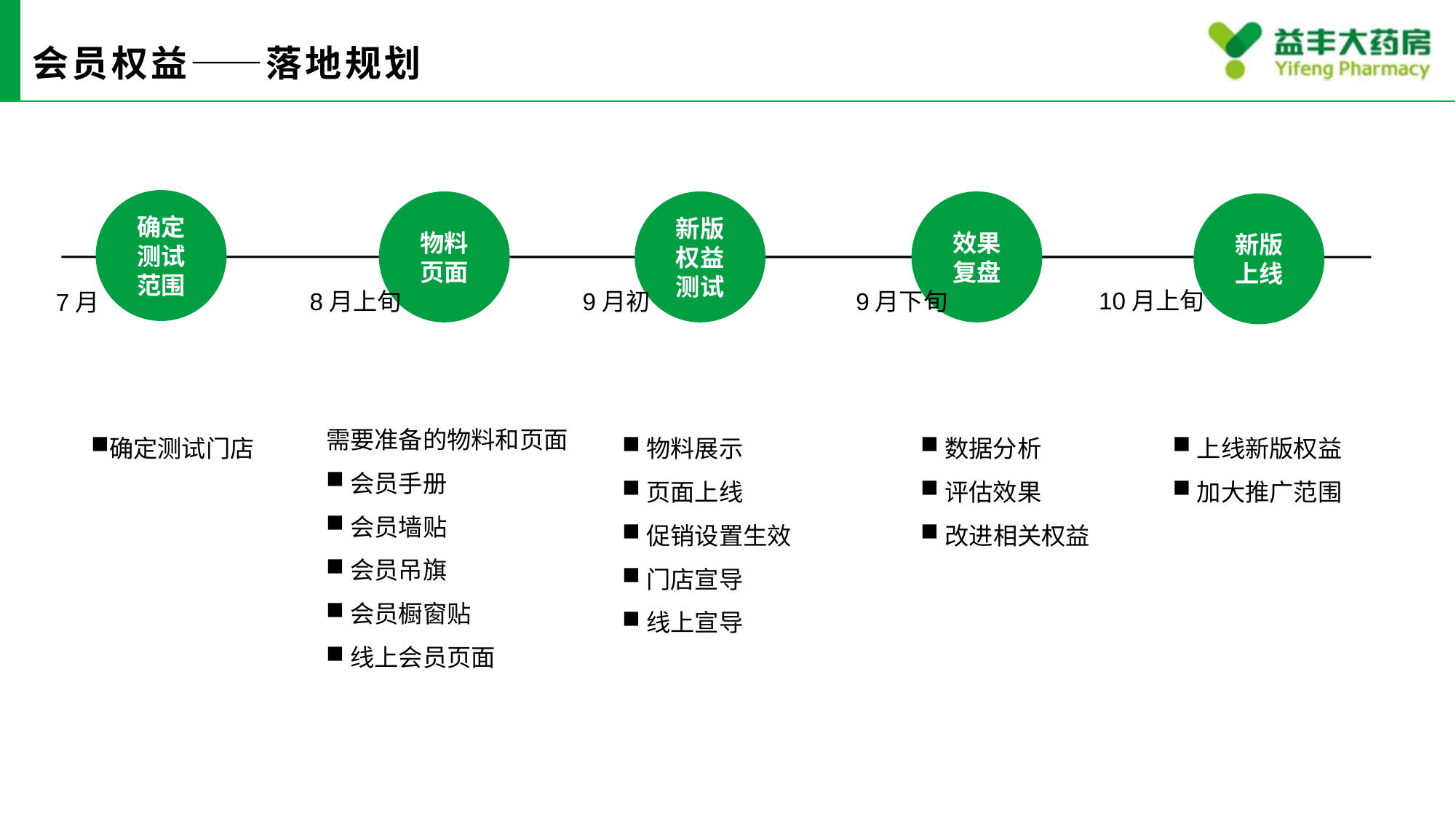

# 会员权益——落地规划
确定测试范围
物料
页面
新版权益测试
效果复盘
新版上线
10月上旬
8月上旬
9月初
9月下旬
7月
需要准备的物料和页面
会员手册
会员墙贴
会员吊旗
会员橱窗贴
线上会员页面
确定测试门店

物料展示
页面上线
促销设置生效
门店宣导
线上宣导
数据分析
评估效果
改进相关权益
上线新版权益
加大推广范围